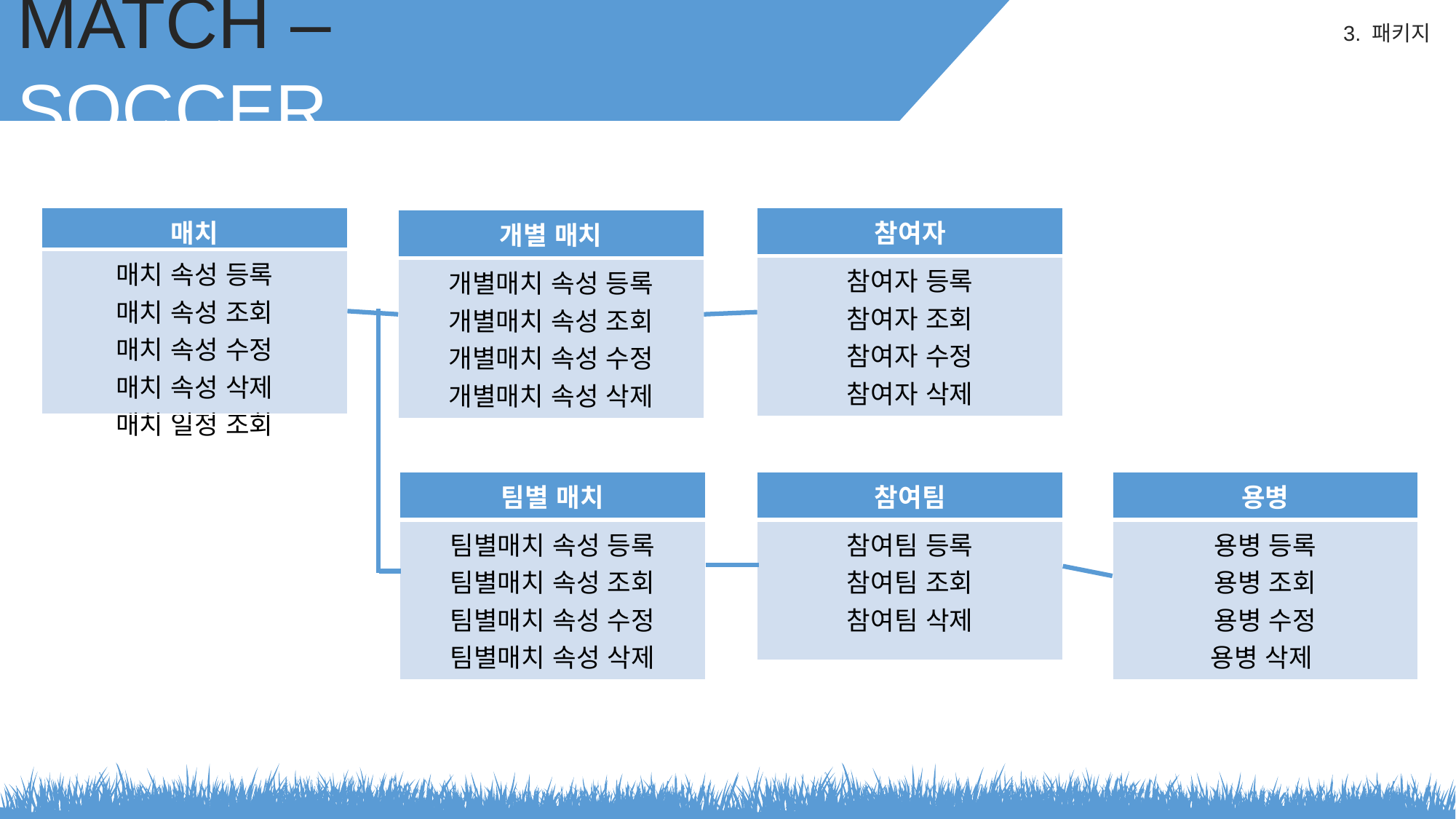

MATCH – SOCCER
3. 패키지
| 매치 |
| --- |
| 매치 속성 등록 매치 속성 조회 매치 속성 수정 매치 속성 삭제 매치 일정 조회 |
| 참여자 |
| --- |
| 참여자 등록 참여자 조회 참여자 수정 참여자 삭제 |
| 개별 매치 |
| --- |
| 개별매치 속성 등록 개별매치 속성 조회 개별매치 속성 수정 개별매치 속성 삭제 |
| 참여팀 |
| --- |
| 참여팀 등록 참여팀 조회 참여팀 삭제 |
| 팀별 매치 |
| --- |
| 팀별매치 속성 등록 팀별매치 속성 조회 팀별매치 속성 수정 팀별매치 속성 삭제 |
| 용병 |
| --- |
| 용병 등록 용병 조회 용병 수정 용병 삭제 |